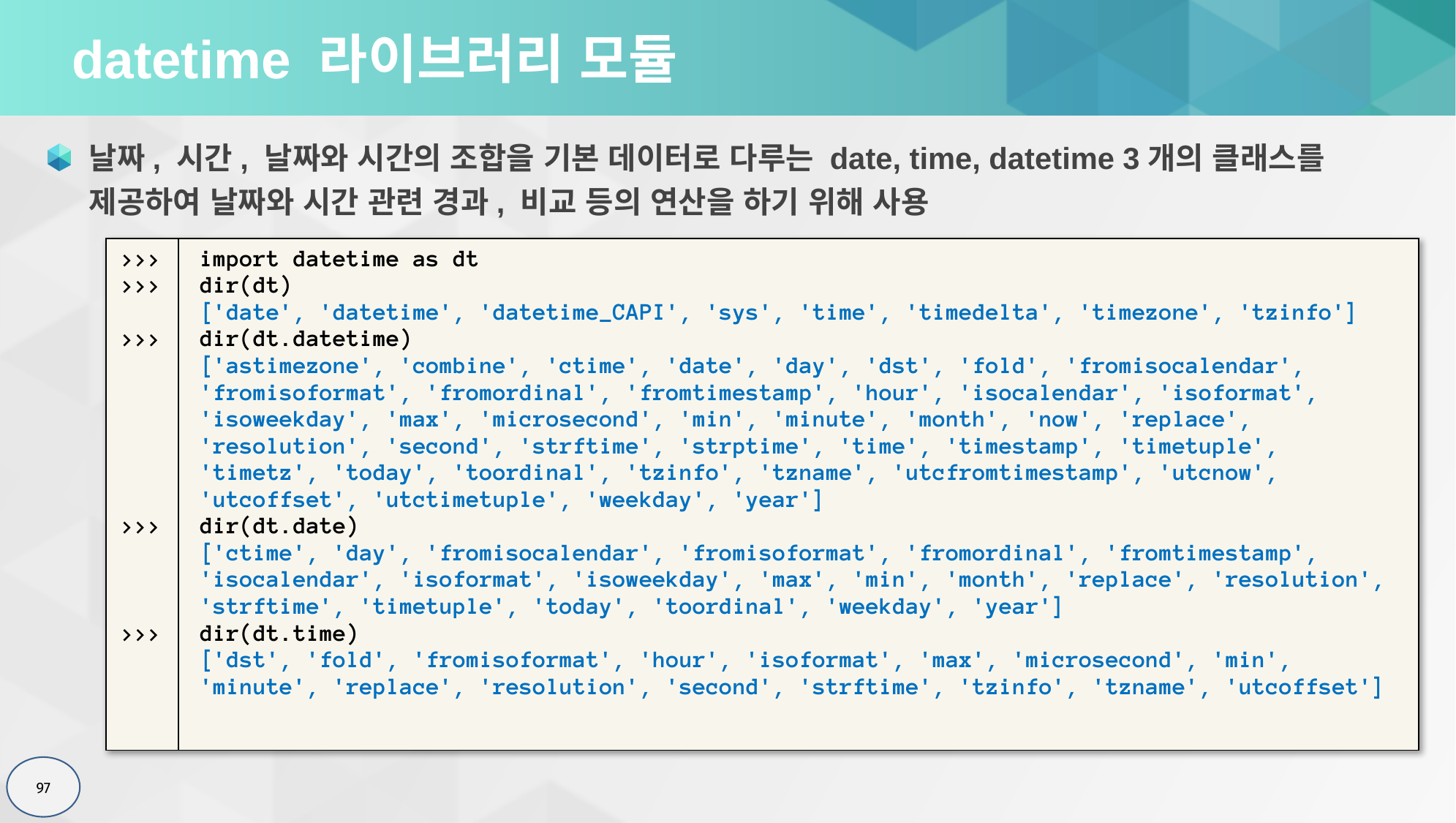

# datetime 라이브러리 모듈
날짜, 시간, 날짜와 시간의 조합을 기본 데이터로 다루는 date, time, datetime 3개의 클래스를 제공하여 날짜와 시간 관련 경과, 비교 등의 연산을 하기 위해 사용
| >>> >>> >>> >>> >>> | import datetime as dt dir(dt) ['date', 'datetime', 'datetime\_CAPI', 'sys', 'time', 'timedelta', 'timezone', 'tzinfo'] dir(dt.datetime) ['astimezone', 'combine', 'ctime', 'date', 'day', 'dst', 'fold', 'fromisocalendar', 'fromisoformat', 'fromordinal', 'fromtimestamp', 'hour', 'isocalendar', 'isoformat', 'isoweekday', 'max', 'microsecond', 'min', 'minute', 'month', 'now', 'replace', 'resolution', 'second', 'strftime', 'strptime', 'time', 'timestamp', 'timetuple', 'timetz', 'today', 'toordinal', 'tzinfo', 'tzname', 'utcfromtimestamp', 'utcnow', 'utcoffset', 'utctimetuple', 'weekday', 'year'] dir(dt.date) ['ctime', 'day', 'fromisocalendar', 'fromisoformat', 'fromordinal', 'fromtimestamp', 'isocalendar', 'isoformat', 'isoweekday', 'max', 'min', 'month', 'replace', 'resolution', 'strftime', 'timetuple', 'today', 'toordinal', 'weekday', 'year'] dir(dt.time) ['dst', 'fold', 'fromisoformat', 'hour', 'isoformat', 'max', 'microsecond', 'min', 'minute', 'replace', 'resolution', 'second', 'strftime', 'tzinfo', 'tzname', 'utcoffset'] |
| --- | --- |